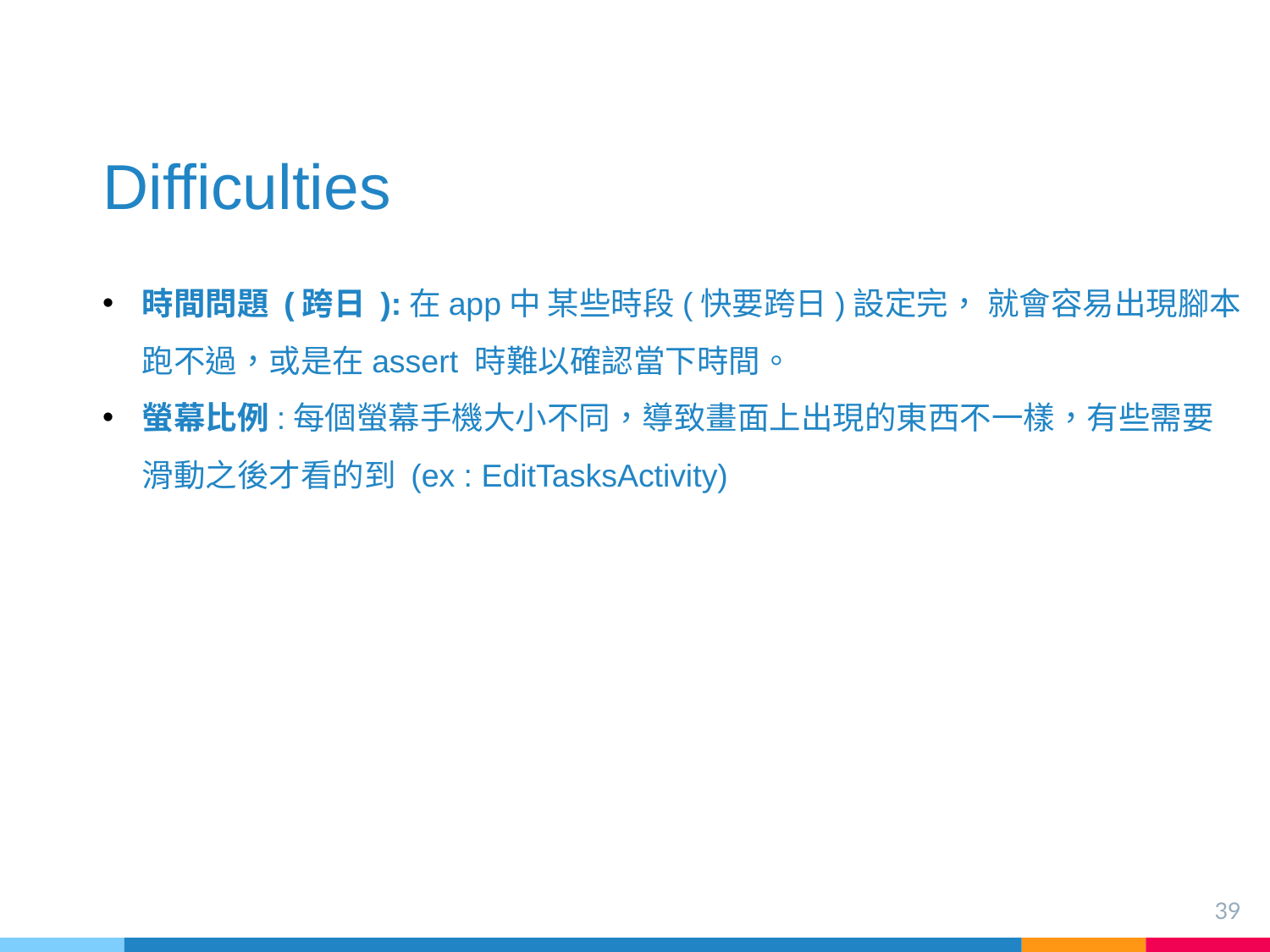

# Difficulties
時間問題 (跨日 ):在app中 某些時段(快要跨日)設定完， 就會容易出現腳本跑不過，或是在assert 時難以確認當下時間。
螢幕比例:每個螢幕手機大小不同，導致畫面上出現的東西不一樣，有些需要滑動之後才看的到 (ex : EditTasksActivity)

39